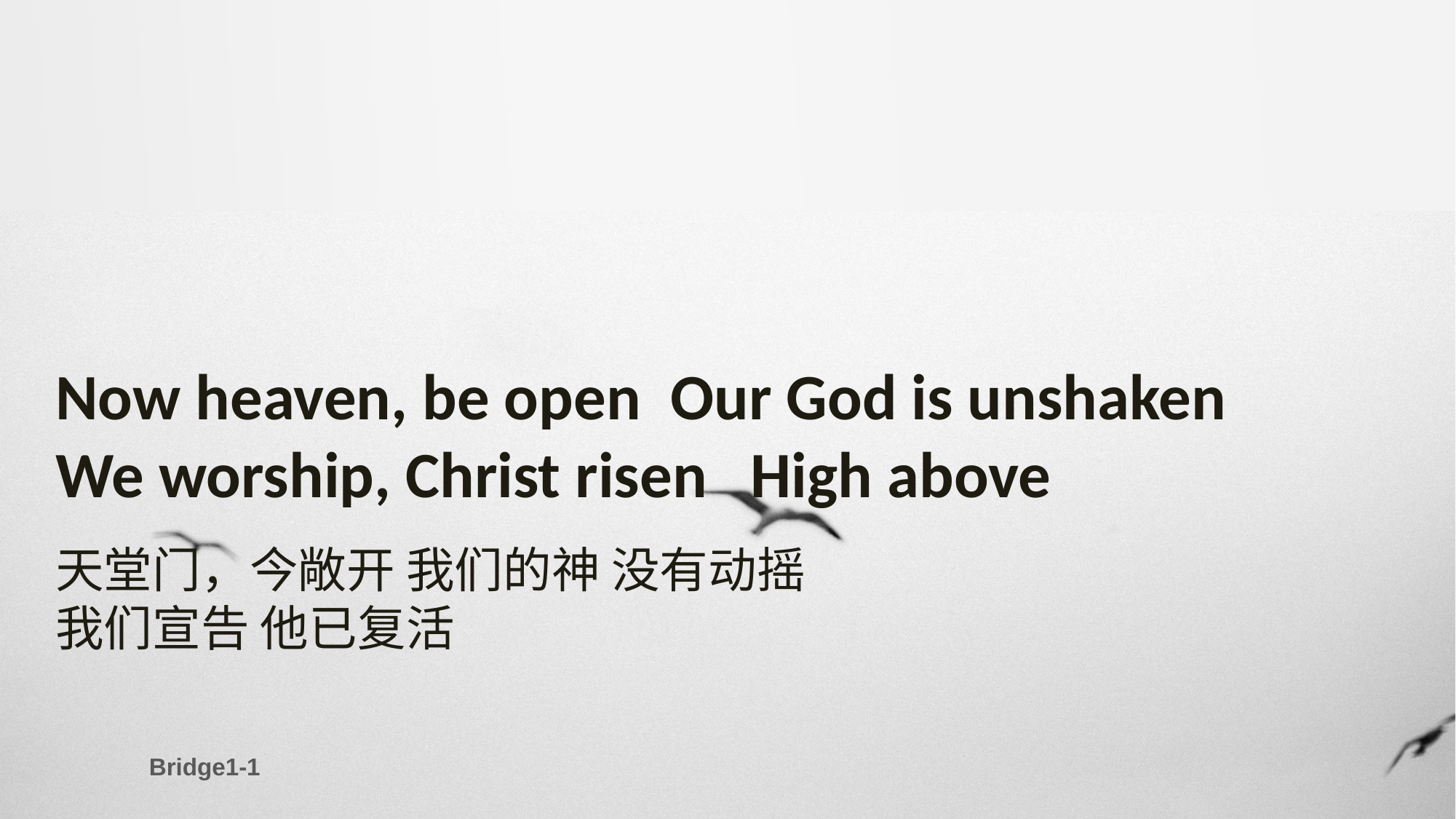

Now heaven, be open  Our God is unshaken
We worship, Christ risen   High above

天堂门，今敞开 我们的神 没有动摇
我们宣告 他已复活
Bridge1-1